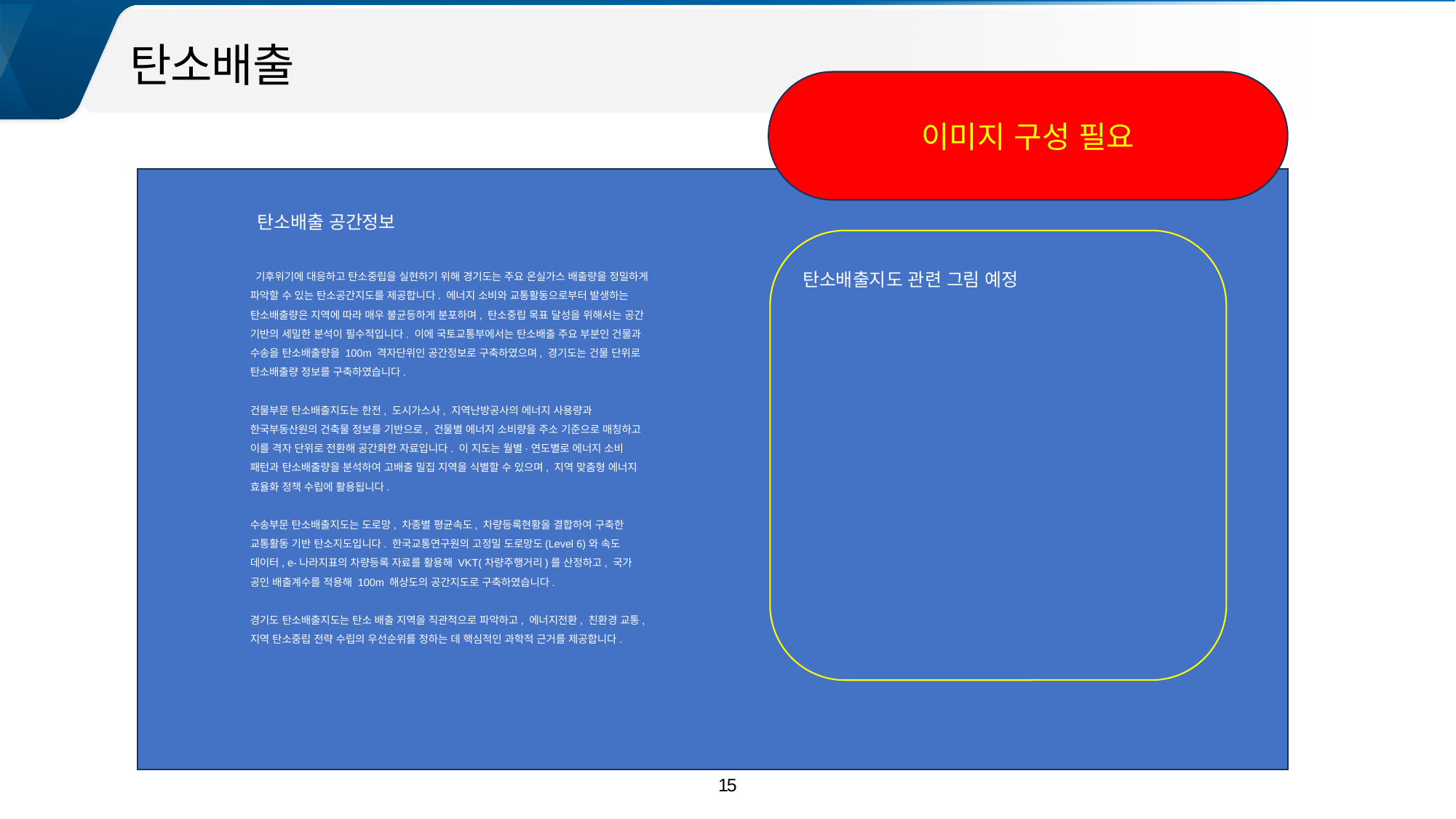

탄소배출
이미지 구성 필요

탄소배출 공간정보
탄소배출지도 관련 그림 예정
 기후위기에 대응하고 탄소중립을 실현하기 위해 경기도는 주요 온실가스 배출량을 정밀하게 파악할 수 있는 탄소공간지도를 제공합니다. 에너지 소비와 교통활동으로부터 발생하는 탄소배출량은 지역에 따라 매우 불균등하게 분포하며, 탄소중립 목표 달성을 위해서는 공간 기반의 세밀한 분석이 필수적입니다. 이에 국토교통부에서는 탄소배출 주요 부분인 건물과 수송을 탄소배출량을 100m 격자단위인 공간정보로 구축하였으며, 경기도는 건물 단위로 탄소배출량 정보를 구축하였습니다.

건물부문 탄소배출지도는 한전, 도시가스사, 지역난방공사의 에너지 사용량과 한국부동산원의 건축물 정보를 기반으로, 건물별 에너지 소비량을 주소 기준으로 매칭하고 이를 격자 단위로 전환해 공간화한 자료입니다. 이 지도는 월별·연도별로 에너지 소비 패턴과 탄소배출량을 분석하여 고배출 밀집 지역을 식별할 수 있으며, 지역 맞춤형 에너지 효율화 정책 수립에 활용됩니다.

수송부문 탄소배출지도는 도로망, 차종별 평균속도, 차량등록현황을 결합하여 구축한 교통활동 기반 탄소지도입니다. 한국교통연구원의 고정밀 도로망도(Level 6)와 속도 데이터, e-나라지표의 차량등록 자료를 활용해 VKT(차량주행거리)를 산정하고, 국가 공인 배출계수를 적용해 100m 해상도의 공간지도로 구축하였습니다.

경기도 탄소배출지도는 탄소 배출 지역을 직관적으로 파악하고, 에너지전환, 친환경 교통, 지역 탄소중립 전략 수립의 우선순위를 정하는 데 핵심적인 과학적 근거를 제공합니다.